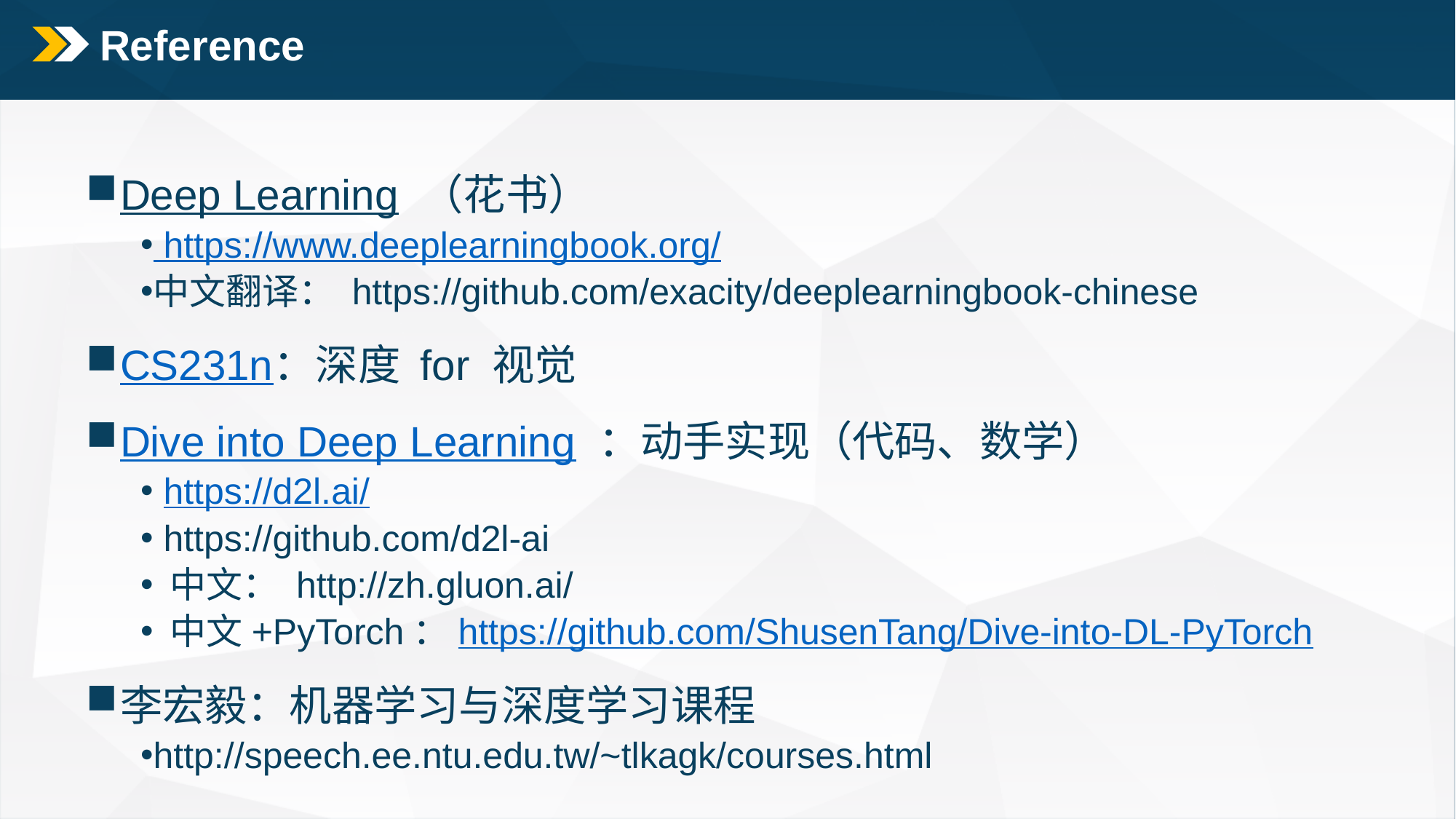

# Reference
Deep Learning （花书）
 https://www.deeplearningbook.org/
中文翻译： https://github.com/exacity/deeplearningbook-chinese
CS231n：深度 for 视觉
Dive into Deep Learning ：动手实现（代码、数学）
 https://d2l.ai/
 https://github.com/d2l-ai
 中文： http://zh.gluon.ai/
 中文+PyTorch：https://github.com/ShusenTang/Dive-into-DL-PyTorch
李宏毅：机器学习与深度学习课程
http://speech.ee.ntu.edu.tw/~tlkagk/courses.html